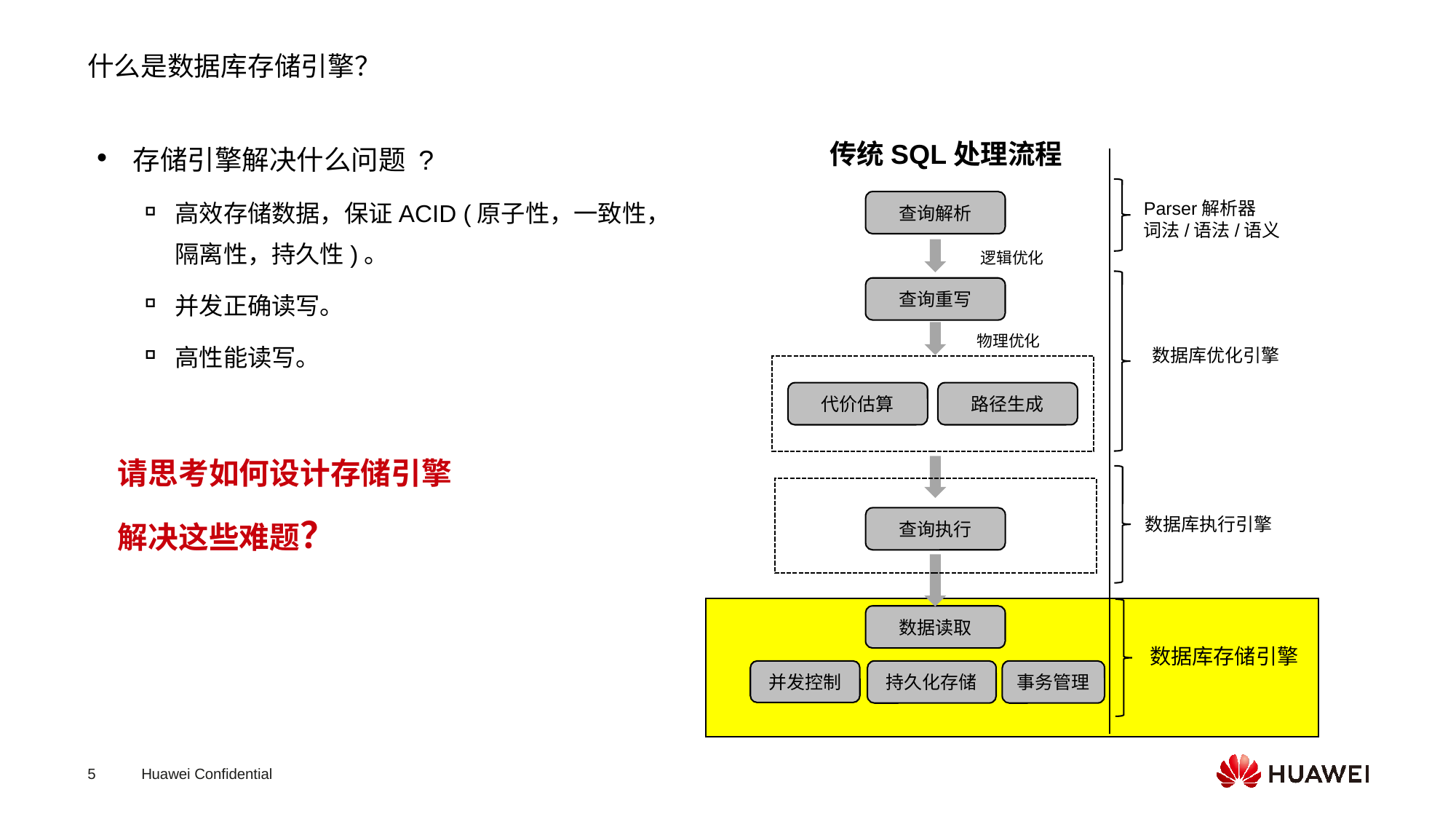

# 什么是数据库存储引擎？
存储引擎解决什么问题 ?
高效存储数据，保证ACID (原子性，一致性，隔离性，持久性)。
并发正确读写。
高性能读写。

传统SQL处理流程

查询解析
Parser解析器
词法/语法/语义

逻辑优化

查询重写

物理优化
数据库优化引擎

代价估算
路径生成

数据库执行引擎
查询执行

数据读取
数据库存储引擎
并发控制
持久化存储
事务管理
请思考如何设计存储引擎解决这些难题？